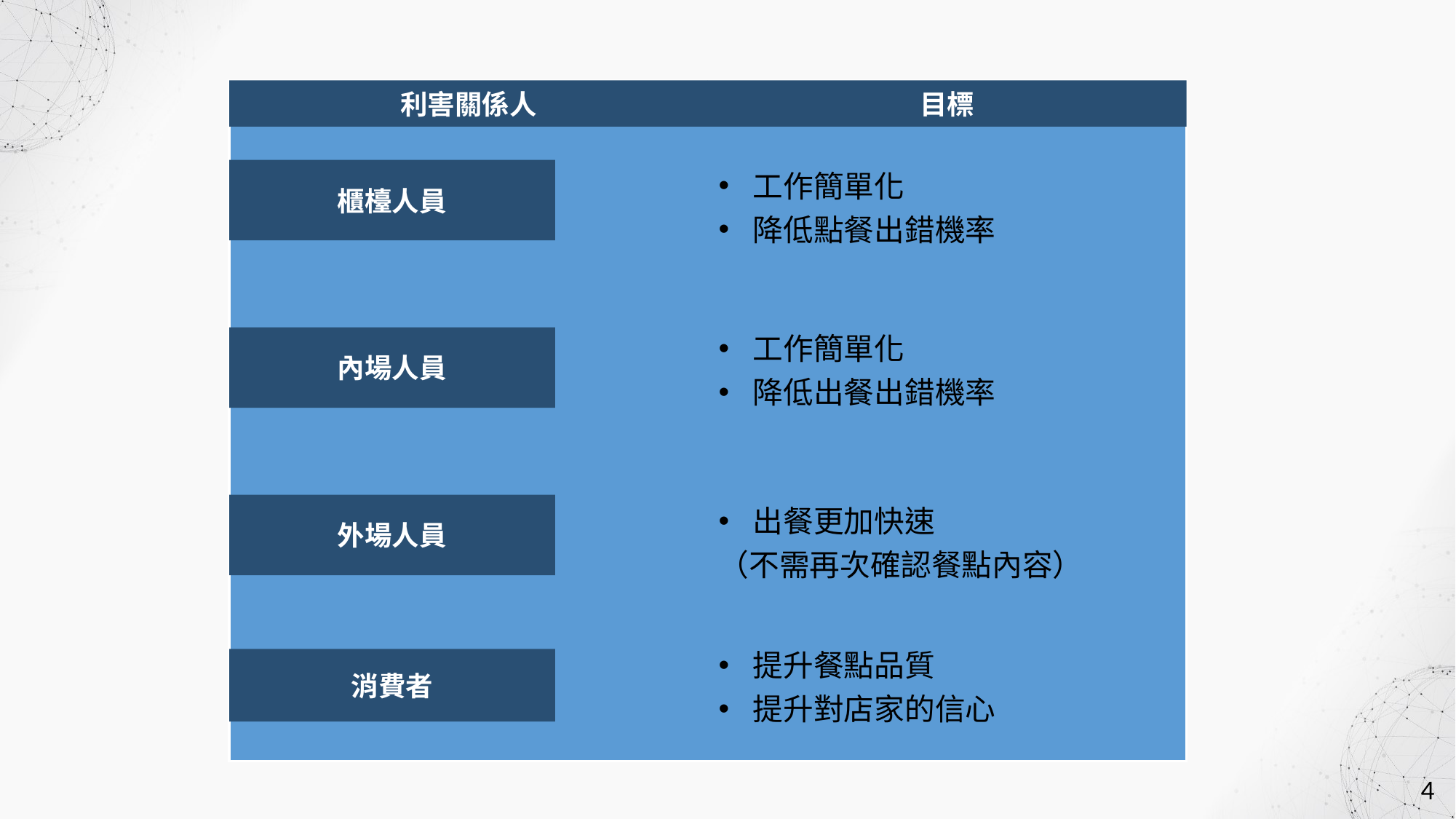

利害關係人
目標

工作簡單化
降低點餐出錯機率
櫃檯人員
工作簡單化
降低出餐出錯機率
內場人員
出餐更加快速
（不需再次確認餐點內容）
外場人員
提升餐點品質
提升對店家的信心
消費者
4